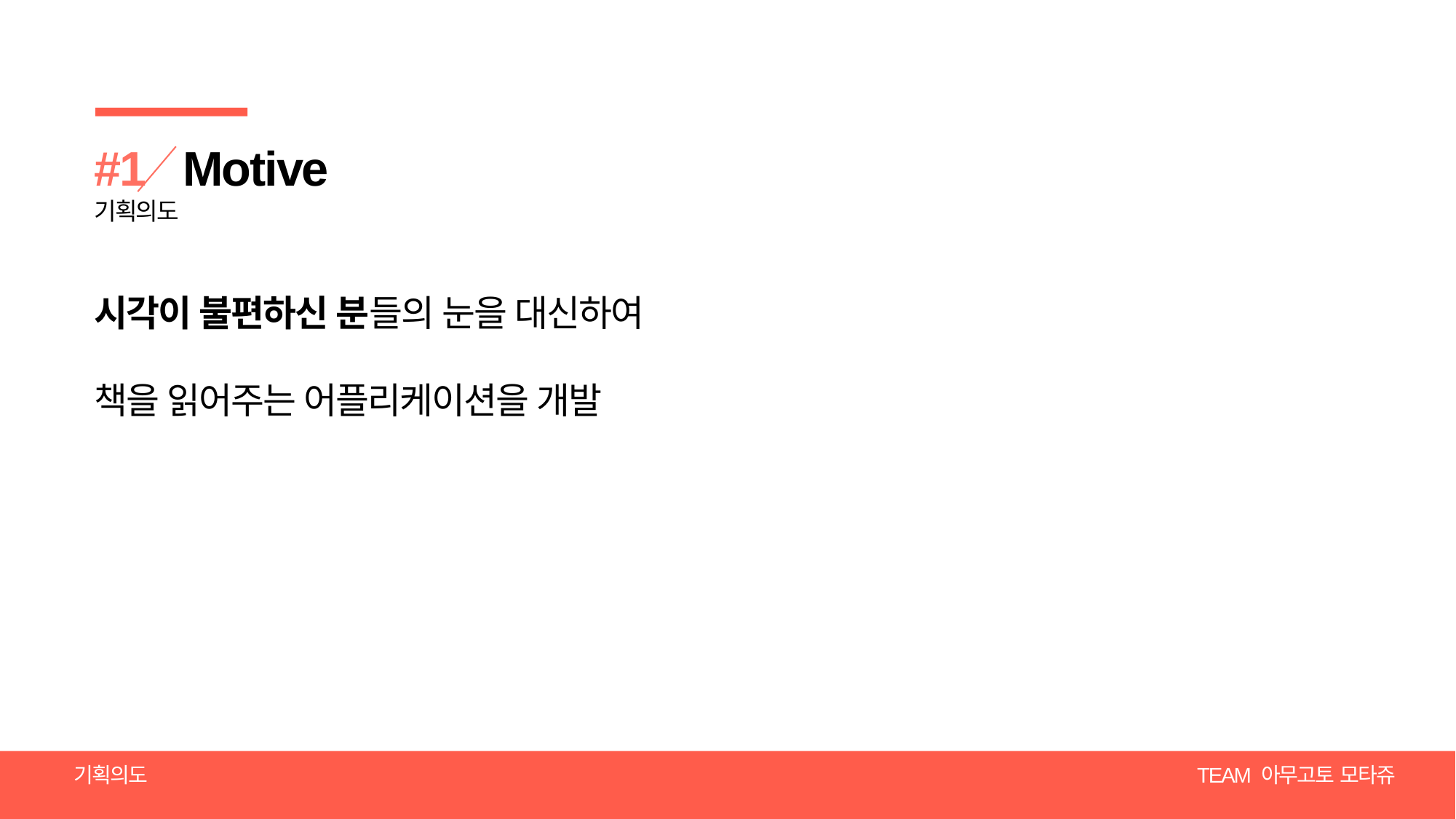

#1   Motive
기획의도

시각이 불편하신 분들의 눈을 대신하여

책을 읽어주는 어플리케이션을 개발

TEAM 아무고토 모타쥬
기획의도